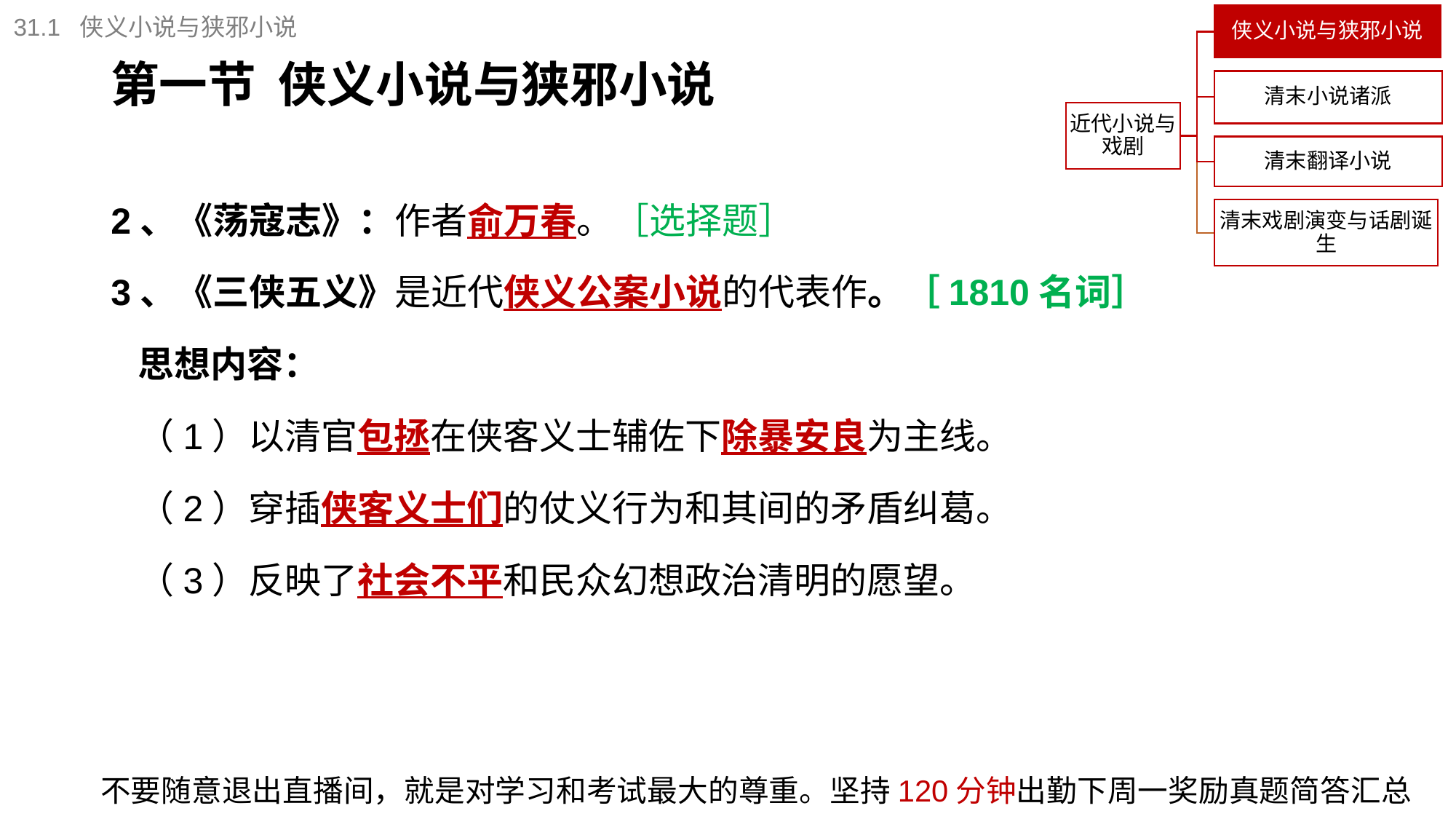

近代小说与戏剧
侠义小说与狭邪小说
清末小说诸派
清末翻译小说
清末戏剧演变与话剧诞生
31.1  侠义小说与狭邪小说
# 第一节  侠义小说与狭邪小说
2、《荡寇志》：作者俞万春。［选择题］
3、《三侠五义》是近代侠义公案小说的代表作。［1810名词］
思想内容：
（1）以清官包拯在侠客义士辅佐下除暴安良为主线。
（2）穿插侠客义士们的仗义行为和其间的矛盾纠葛。
（3）反映了社会不平和民众幻想政治清明的愿望。